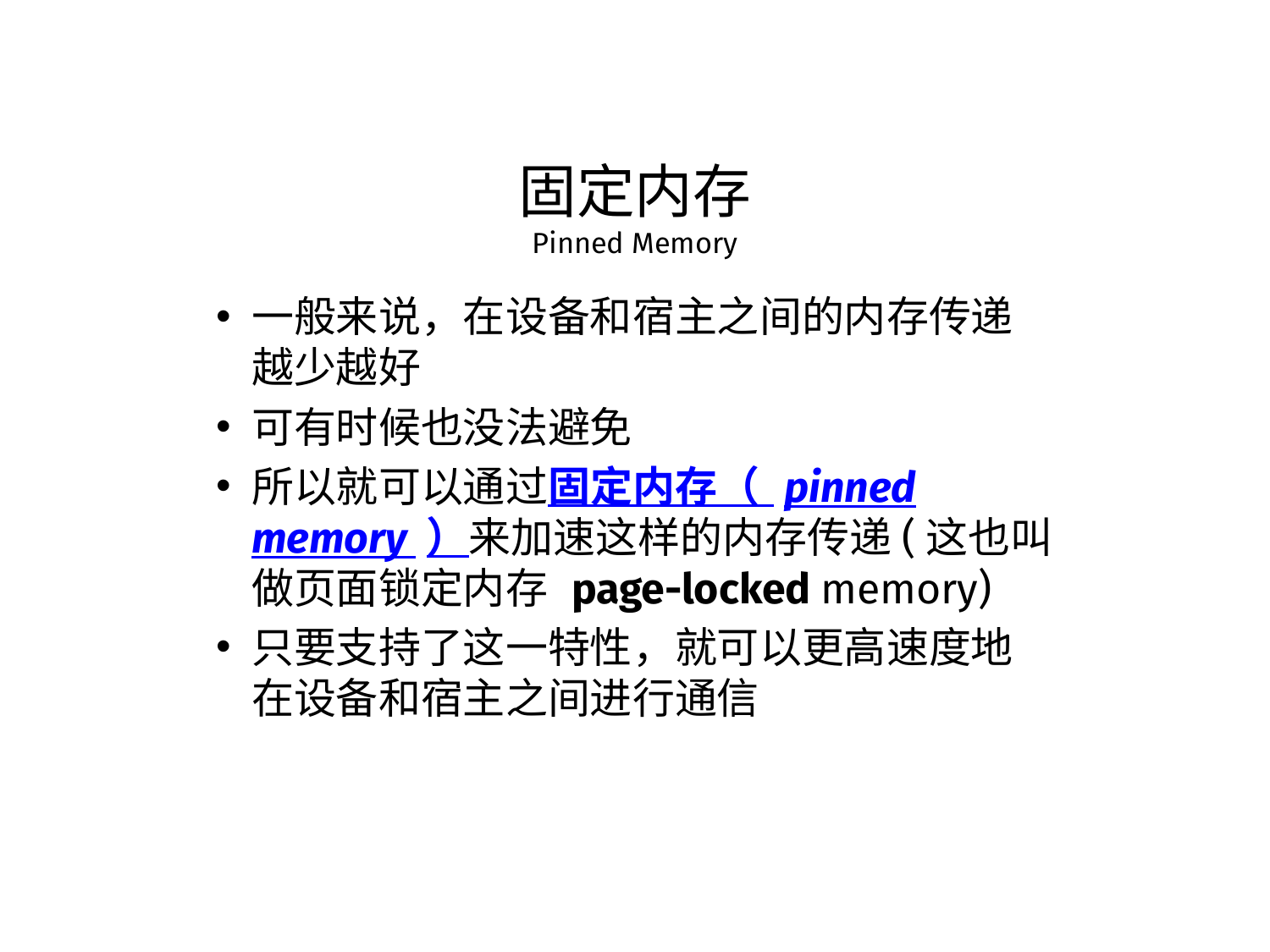

固定内存
Pinned Memory
一般来说，在设备和宿主之间的内存传递越少越好
可有时候也没法避免
所以就可以通过固定内存（ pinned memory ）来加速这样的内存传递(这也叫做页面锁定内存 page-locked memory)
只要支持了这一特性，就可以更高速度地在设备和宿主之间进行通信